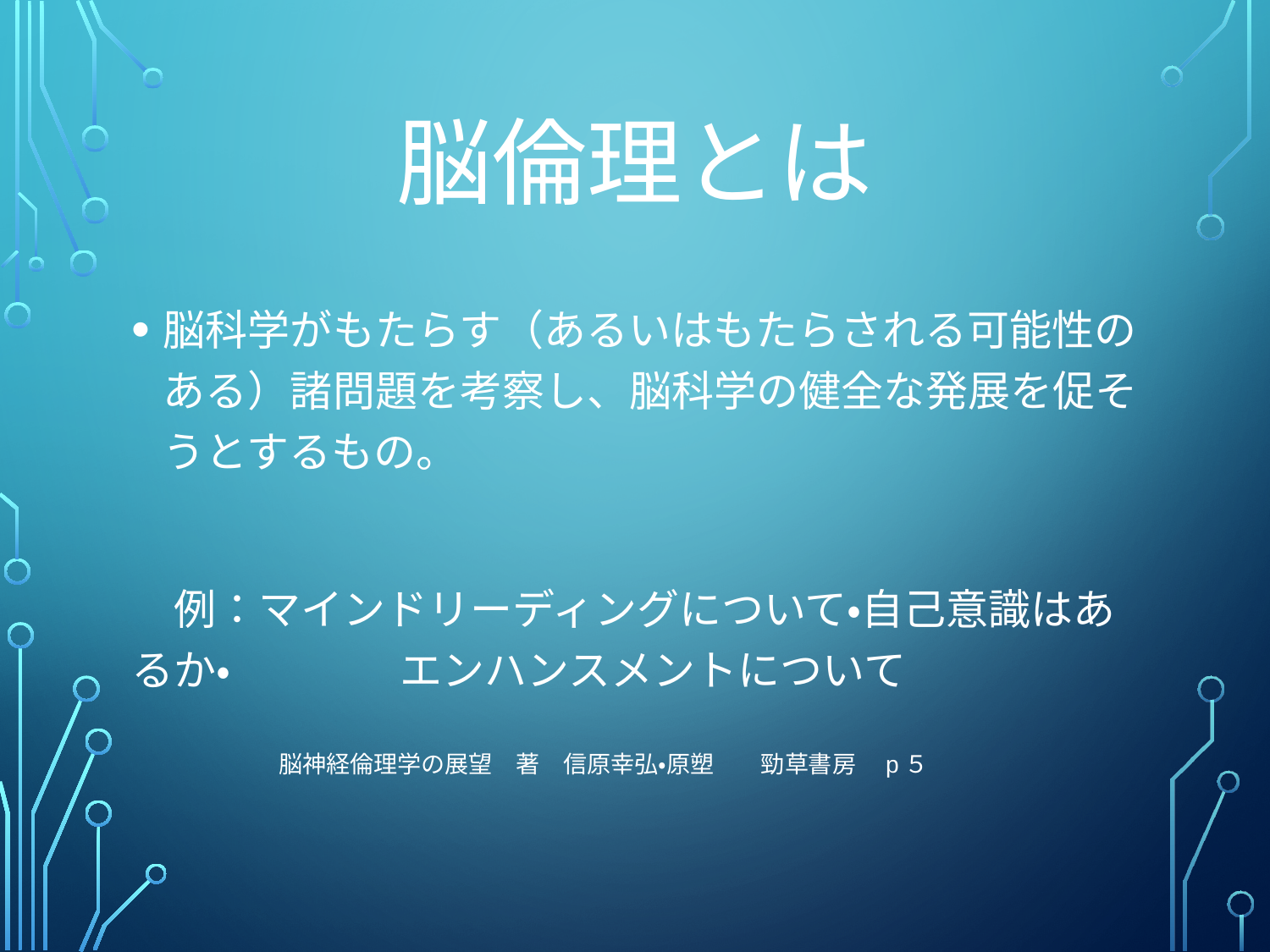

# 脳倫理とは
脳科学がもたらす（あるいはもたらされる可能性のある）諸問題を考察し、脳科学の健全な発展を促そうとするもの。

　例：マインドリーディングについて・自己意識はあるか・　　　　エンハンスメントについて
脳神経倫理学の展望　著　信原幸弘・原塑　　勁草書房　p５